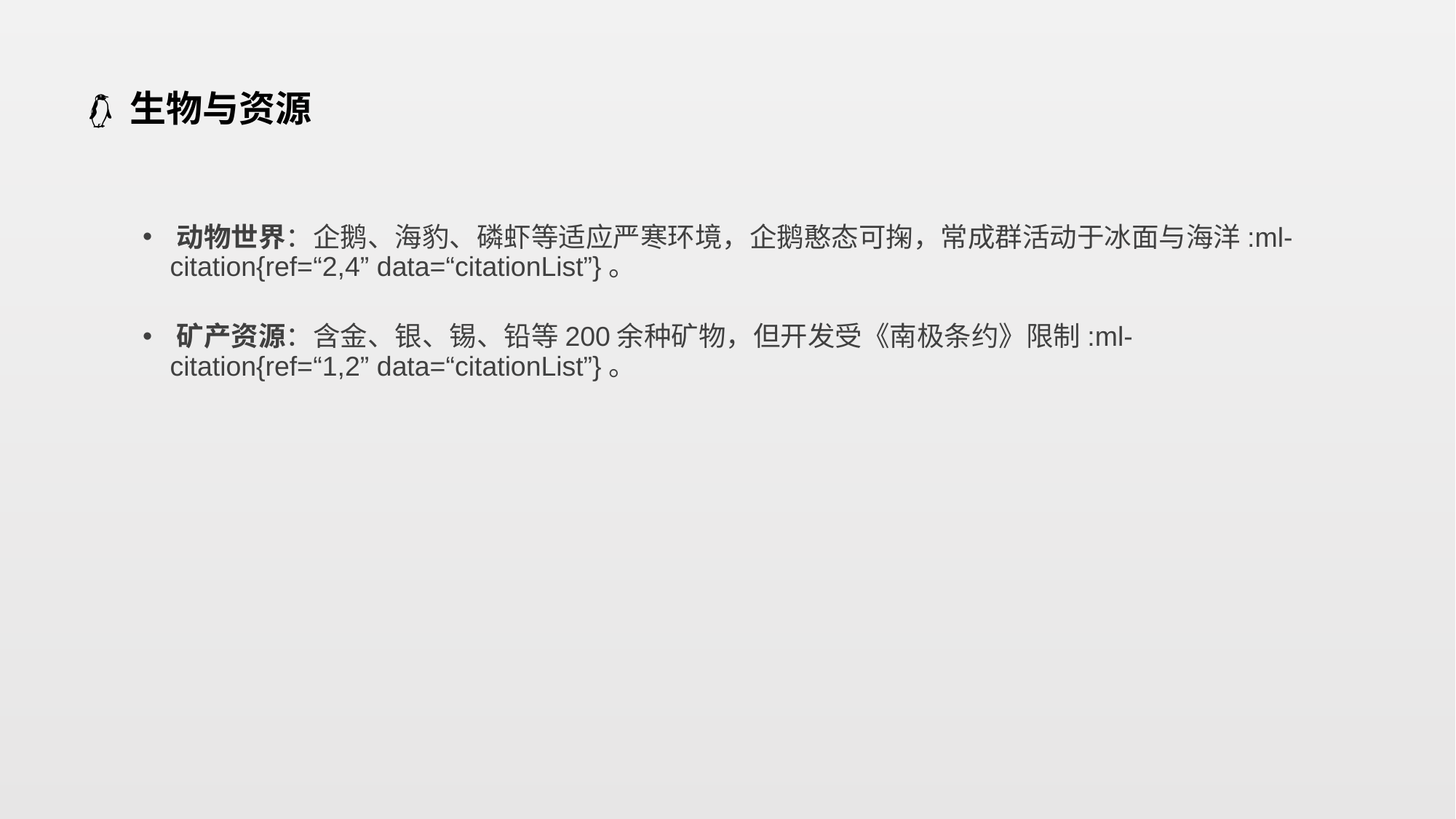

# 🐧 ‌生物与资源‌
‌动物世界‌：企鹅、海豹、磷虾等适应严寒环境，企鹅憨态可掬，常成群活动于冰面与海洋‌:ml-citation{ref=“2,4” data=“citationList”}。
‌矿产资源‌：含金、银、锡、铅等200余种矿物，但开发受《南极条约》限制‌:ml-citation{ref=“1,2” data=“citationList”}。